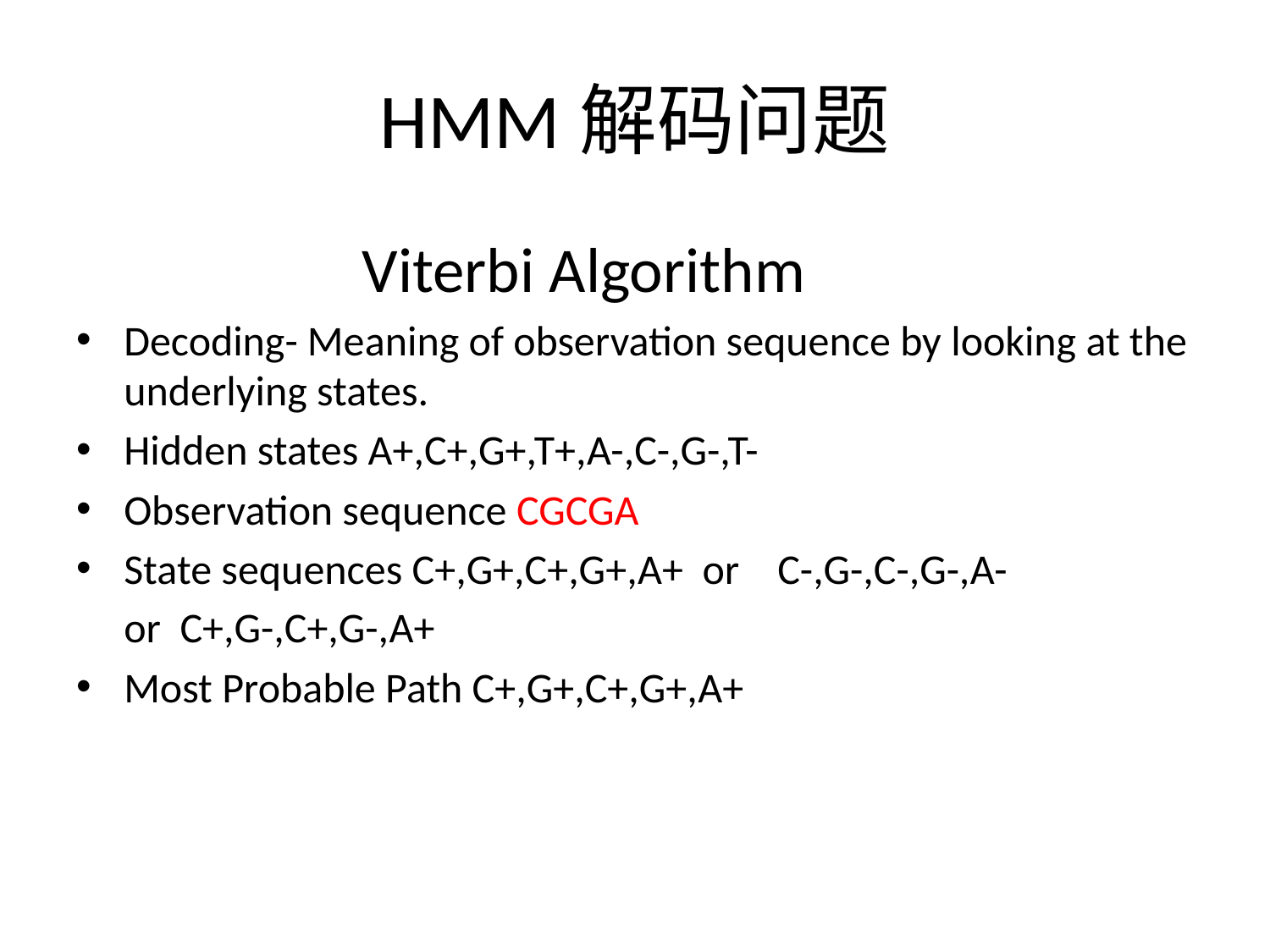

# HMM解码问题
                              Viterbi Algorithm
Decoding- Meaning of observation sequence by looking at the underlying states.
Hidden states A+,C+,G+,T+,A-,C-,G-,T-
Observation sequence CGCGA
State sequences C+,G+,C+,G+,A+  or    C-,G-,C-,G-,A-
	or  C+,G-,C+,G-,A+
Most Probable Path C+,G+,C+,G+,A+